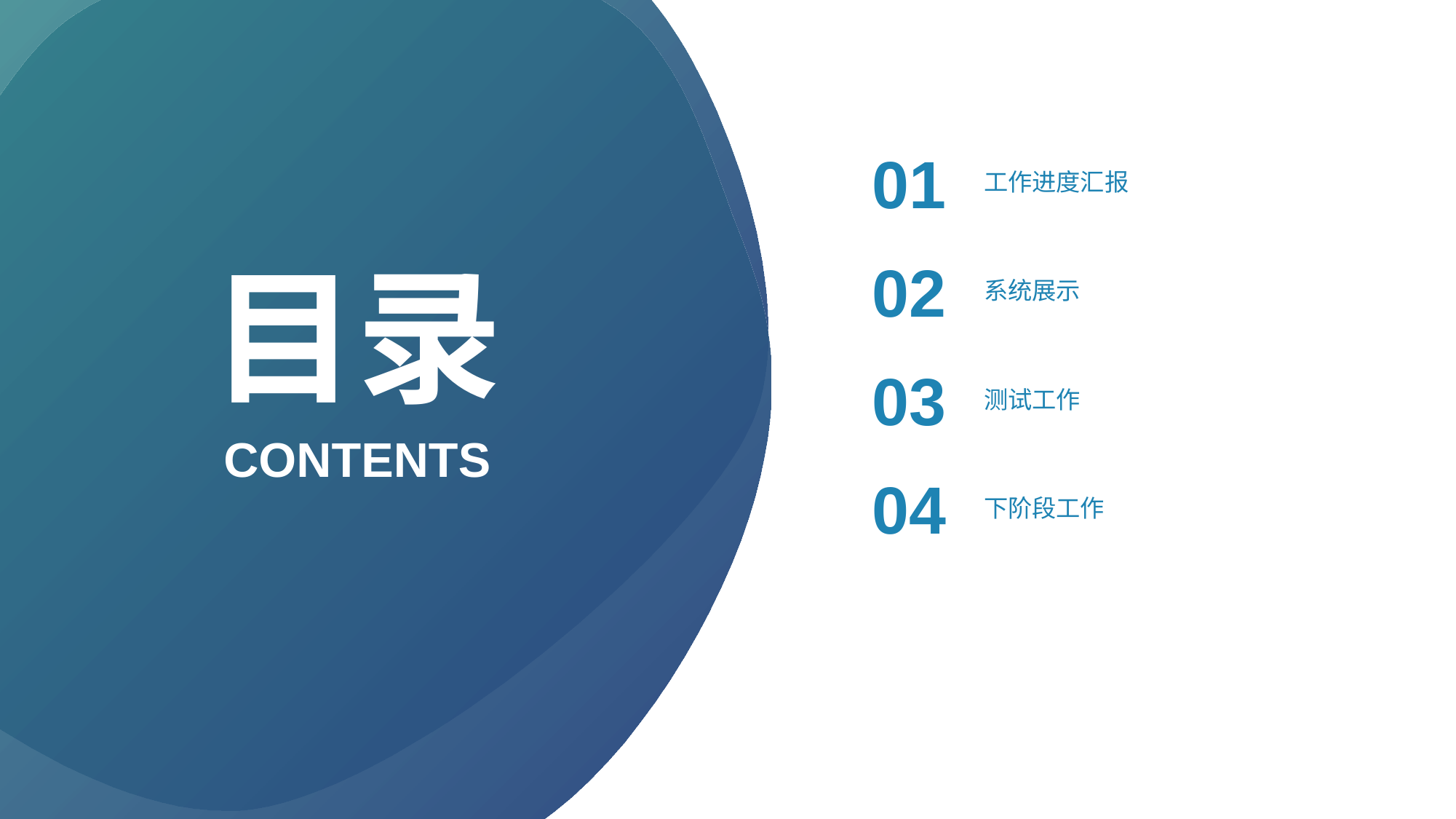

01
工作进度汇报
目录
02
系统展示
03
测试工作
CONTENTS
04
下阶段工作